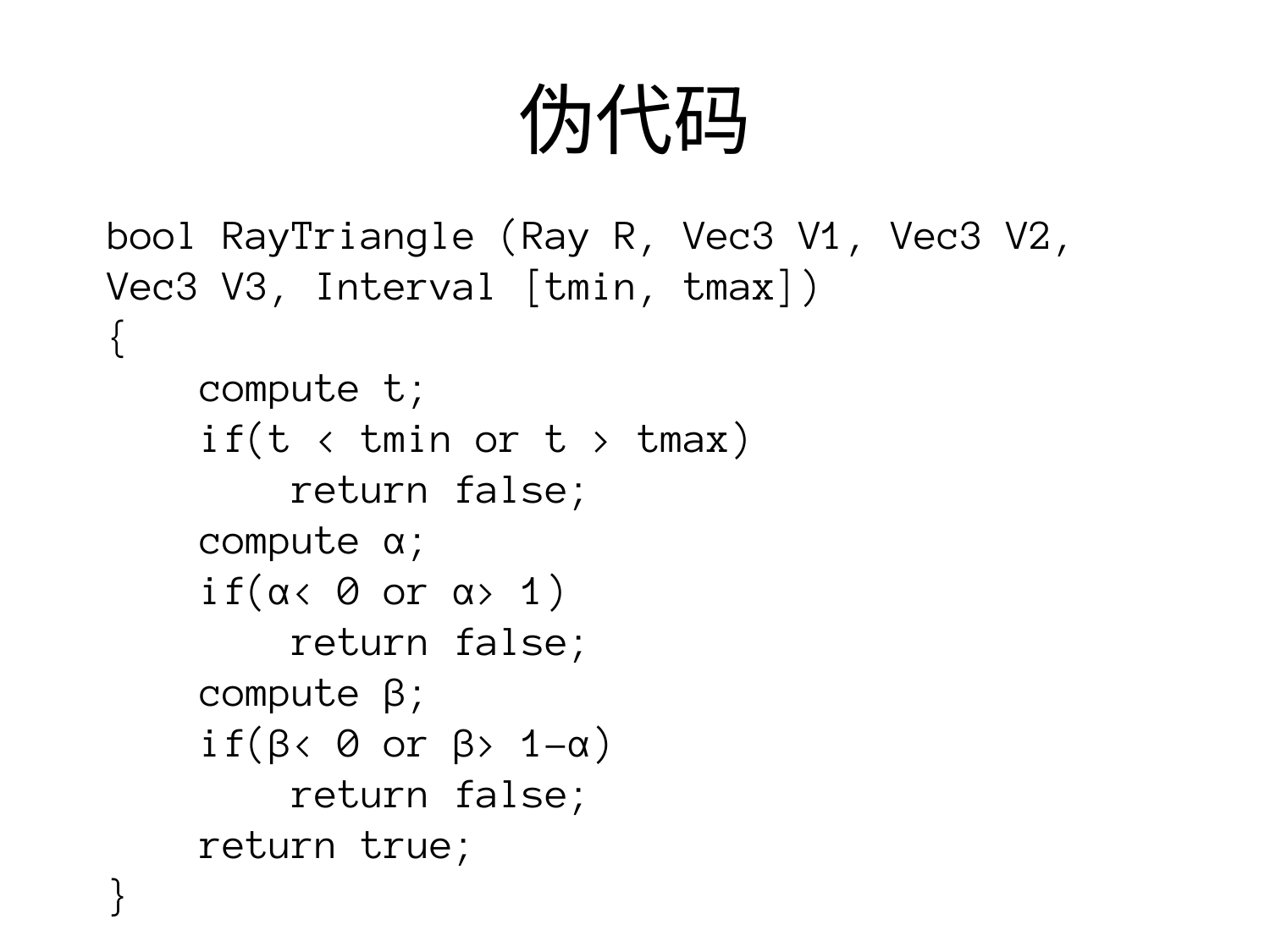

# 伪代码
bool RayTriangle (Ray R, Vec3 V1, Vec3 V2, Vec3 V3, Interval [tmin, tmax])
{
    compute t;
    if(t < tmin or t > tmax)
        return false;
    compute α;
    if(α< 0 or α> 1)
        return false;
    compute β;
    if(β< 0 or β> 1-α)
        return false;
    return true;
}